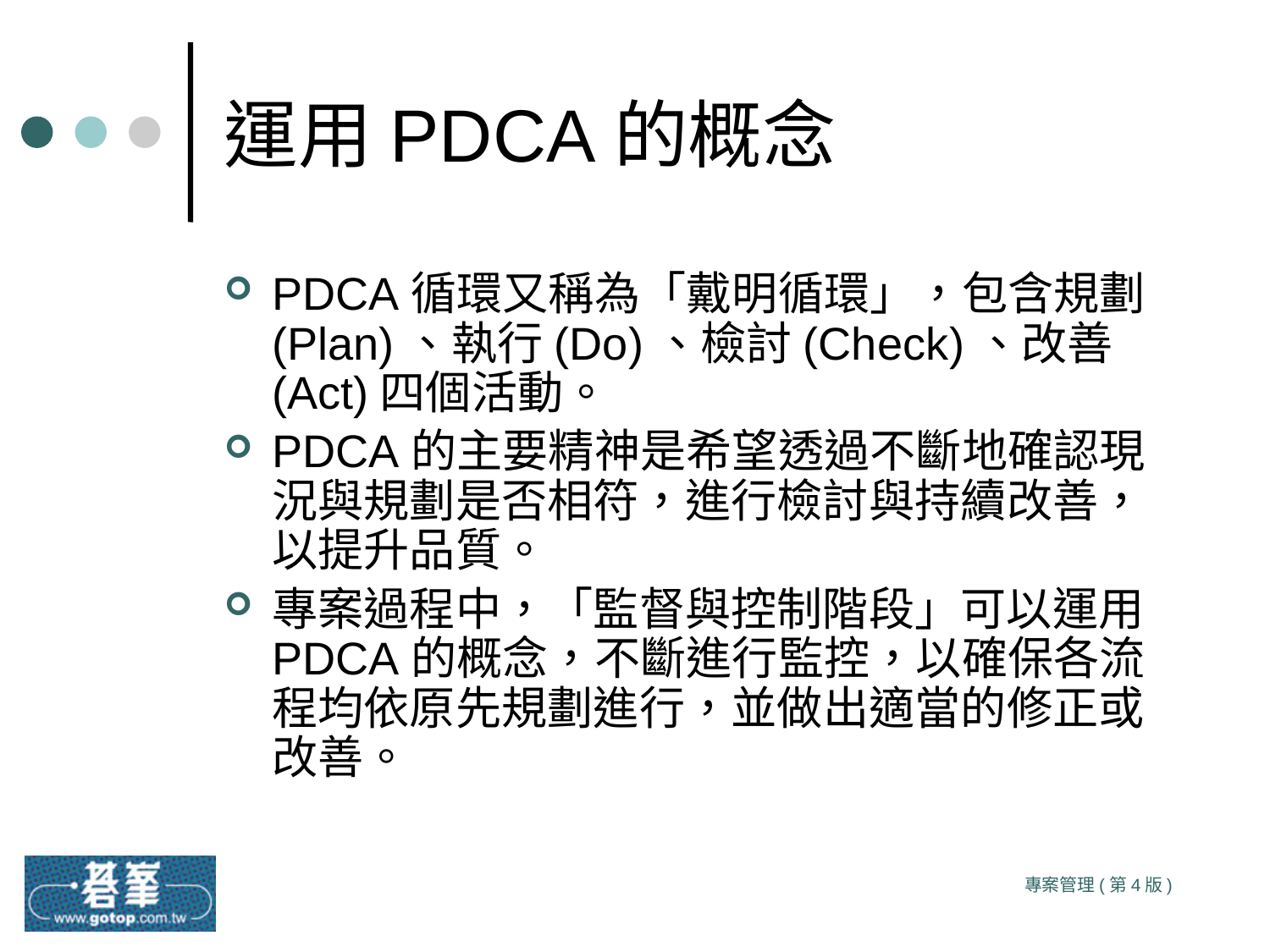

# 運用PDCA的概念
PDCA循環又稱為「戴明循環」，包含規劃(Plan)、執行(Do)、檢討(Check)、改善(Act)四個活動。
PDCA的主要精神是希望透過不斷地確認現況與規劃是否相符，進行檢討與持續改善，以提升品質。
專案過程中，「監督與控制階段」可以運用PDCA的概念，不斷進行監控，以確保各流程均依原先規劃進行，並做出適當的修正或改善。
專案管理(第4版)